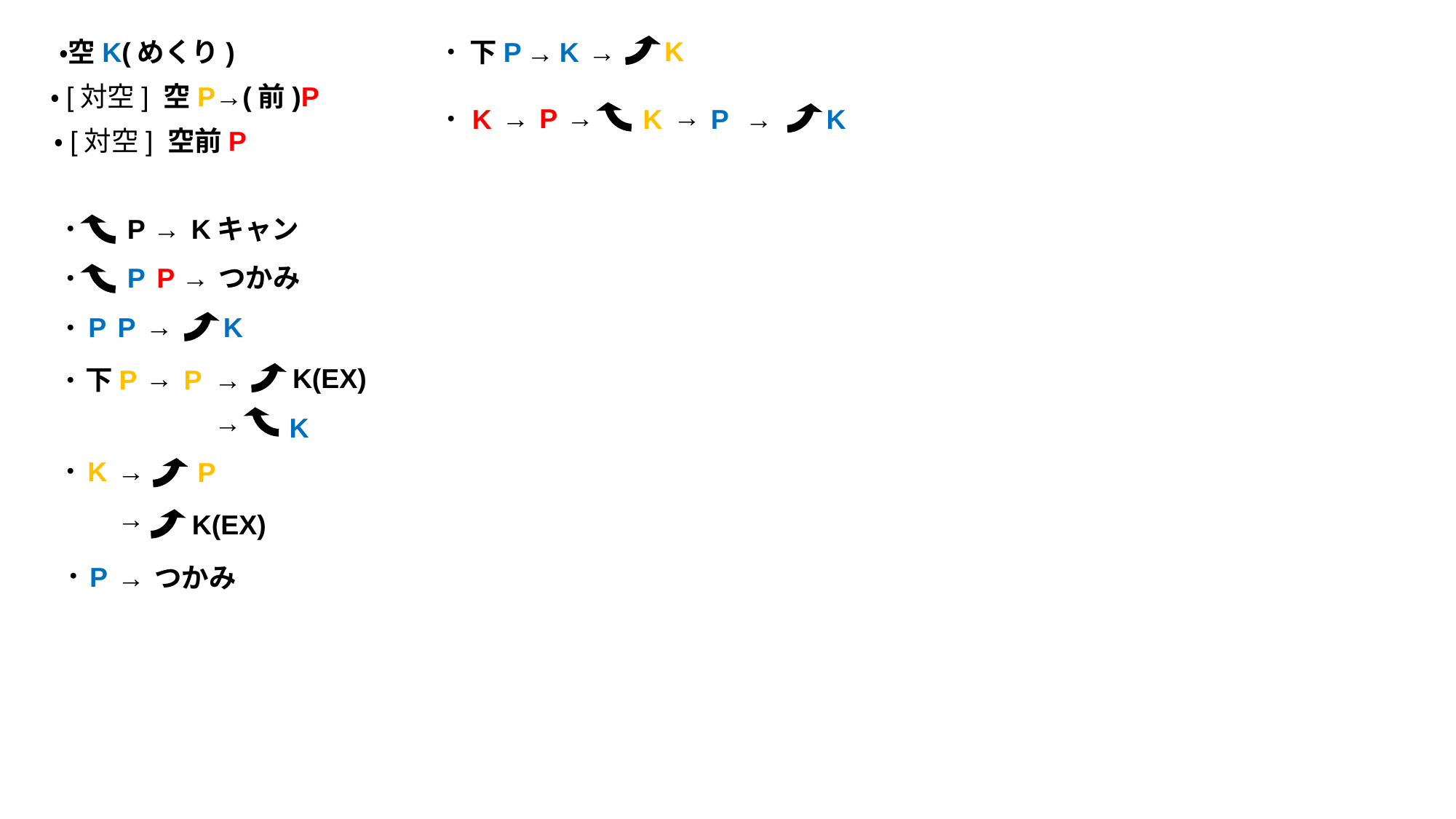

K
→
・空K(めくり)
・
下P
K
→

・[対空] 空P→(前)P
→
→
→
P
→
K
K
P
・
K
・[対空] 空前P

P
→
Kキャン
・

→
つかみ
P
P
・

→
P
P
K
・

→
K(EX)
下P
P
→
・

→
K

K
・
→
P

→
K(EX)
・
P
→
つかみ